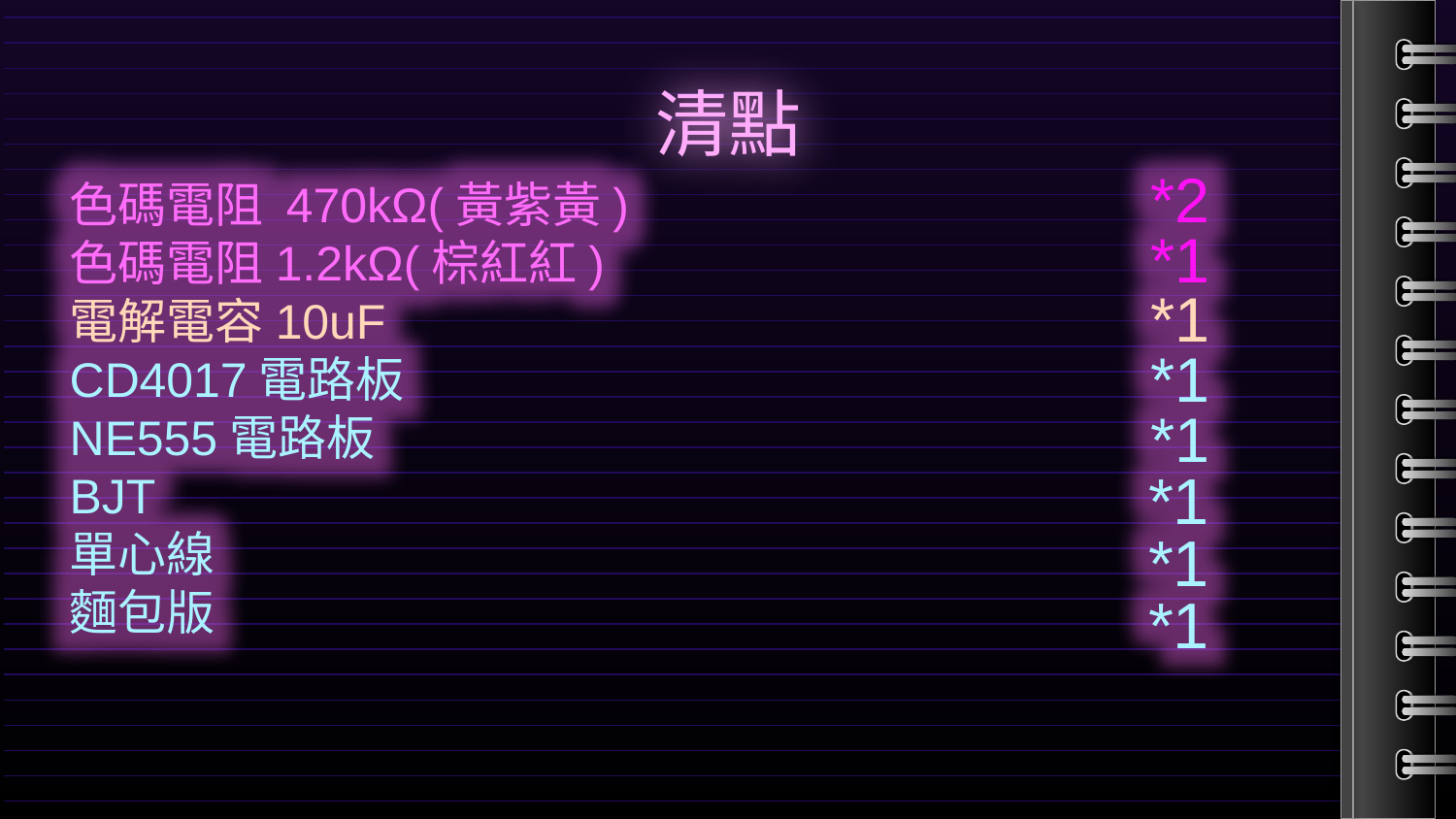

# 清點
色碼電阻 470kΩ(黃紫黃)
色碼電阻1.2kΩ(棕紅紅)
電解電容10uF
CD4017電路板
NE555電路板
BJT
單心線
麵包版
*2
*1
*1
*1
*1
*1
*1
*1